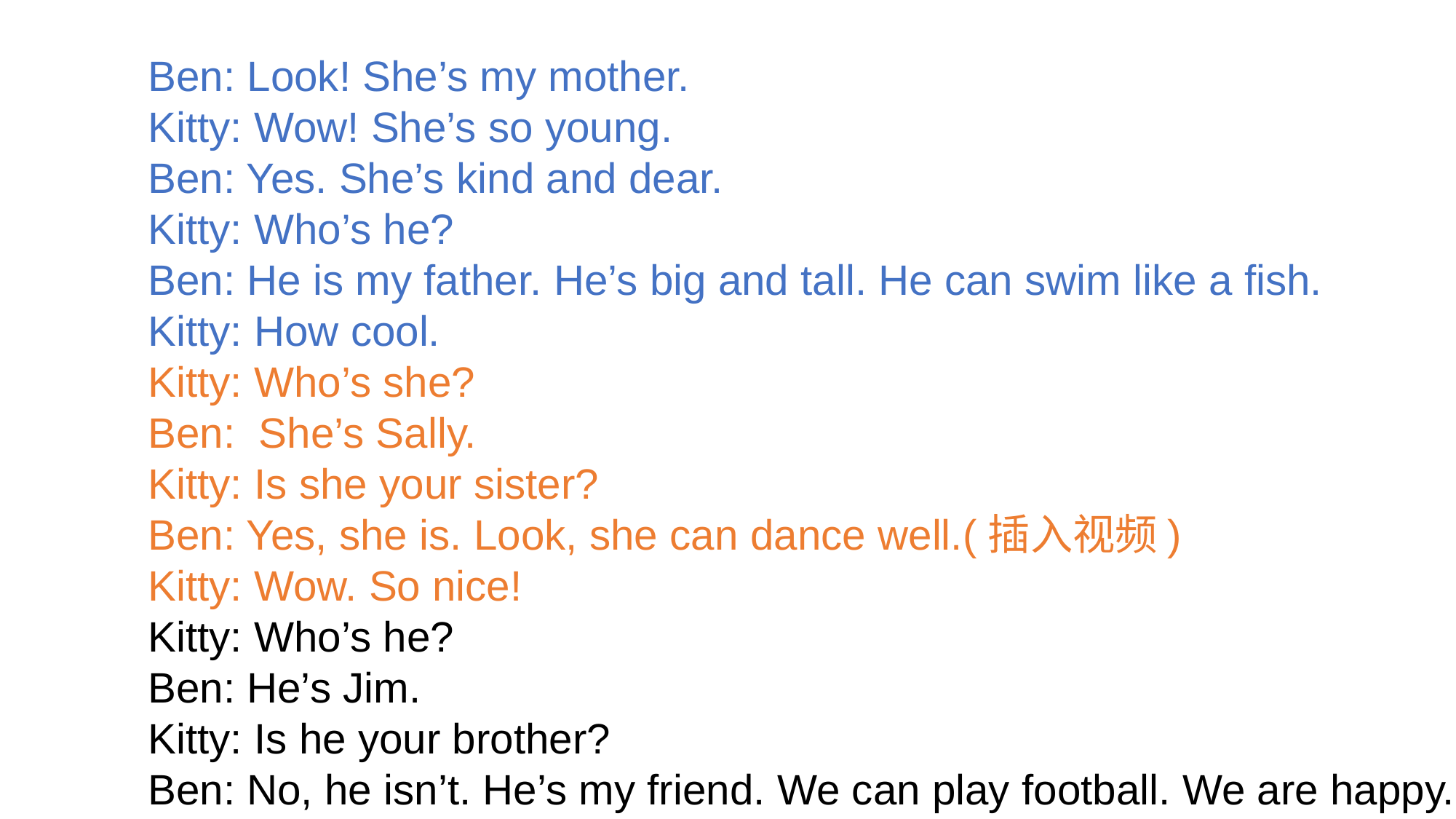

Ben: Look! She’s my mother.
Kitty: Wow! She’s so young.
Ben: Yes. She’s kind and dear.
Kitty: Who’s he?
Ben: He is my father. He’s big and tall. He can swim like a fish.
Kitty: How cool.
Kitty: Who’s she?
Ben:  She’s Sally.
Kitty: Is she your sister?
Ben: Yes, she is. Look, she can dance well.(插入视频)
Kitty: Wow. So nice!
Kitty: Who’s he?
Ben: He’s Jim.
Kitty: Is he your brother?
Ben: No, he isn’t. He’s my friend. We can play football. We are happy.